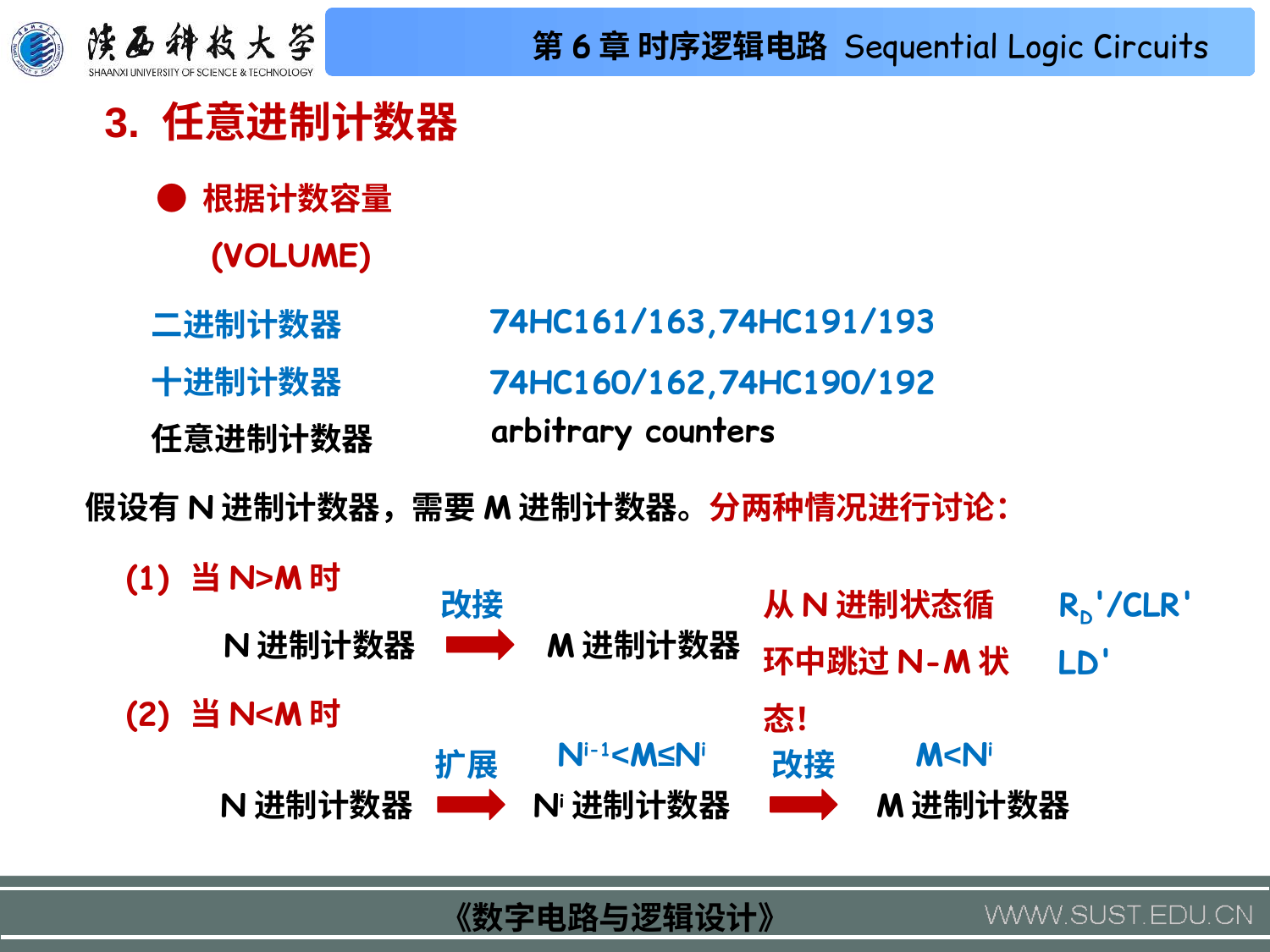

3. 任意进制计数器
● 根据计数容量
    (VOLUME)
二进制计数器
十进制计数器
任意进制计数器
74HC161/163,74HC191/193
74HC160/162,74HC190/192
arbitrary counters
假设有N进制计数器，需要M进制计数器。分两种情况进行讨论：
(1) 当N>M时
从N进制状态循环中跳过N-M状态！
改接
RD'/CLR'
N进制计数器
M进制计数器

LD'
(2) 当N<M时
Ni-1<M≤Ni
M<Ni
扩展
改接
N进制计数器
Ni进制计数器
M进制计数器